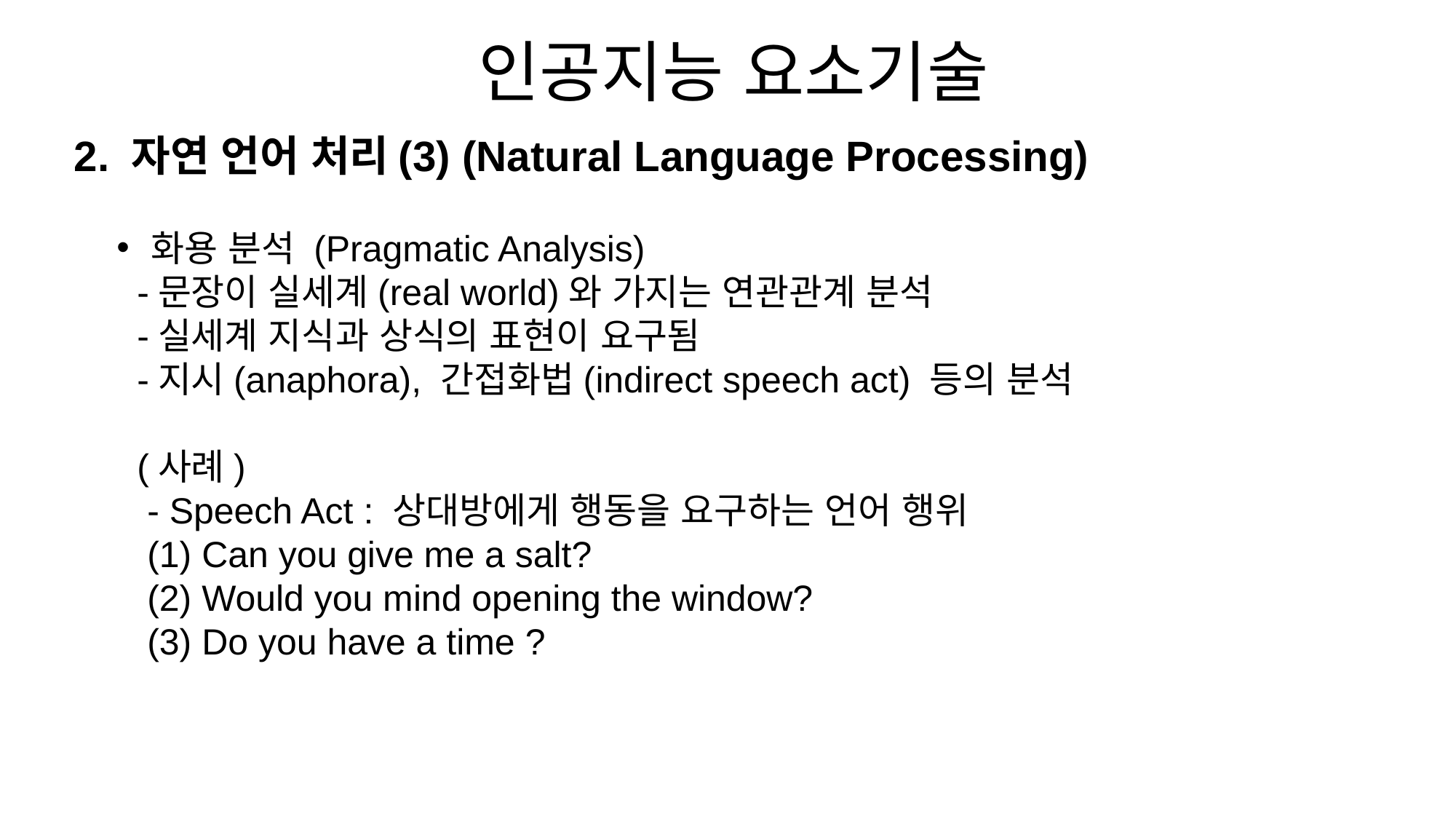

# 인공지능 요소기술
2. 자연 언어 처리(3) (Natural Language Processing)
화용 분석 (Pragmatic Analysis)
  -문장이 실세계(real world)와 가지는 연관관계 분석
  -실세계 지식과 상식의 표현이 요구됨
  -지시(anaphora), 간접화법(indirect speech act) 등의 분석

  (사례)
   - Speech Act : 상대방에게 행동을 요구하는 언어 행위
   (1) Can you give me a salt?
   (2) Would you mind opening the window?
   (3) Do you have a time ?